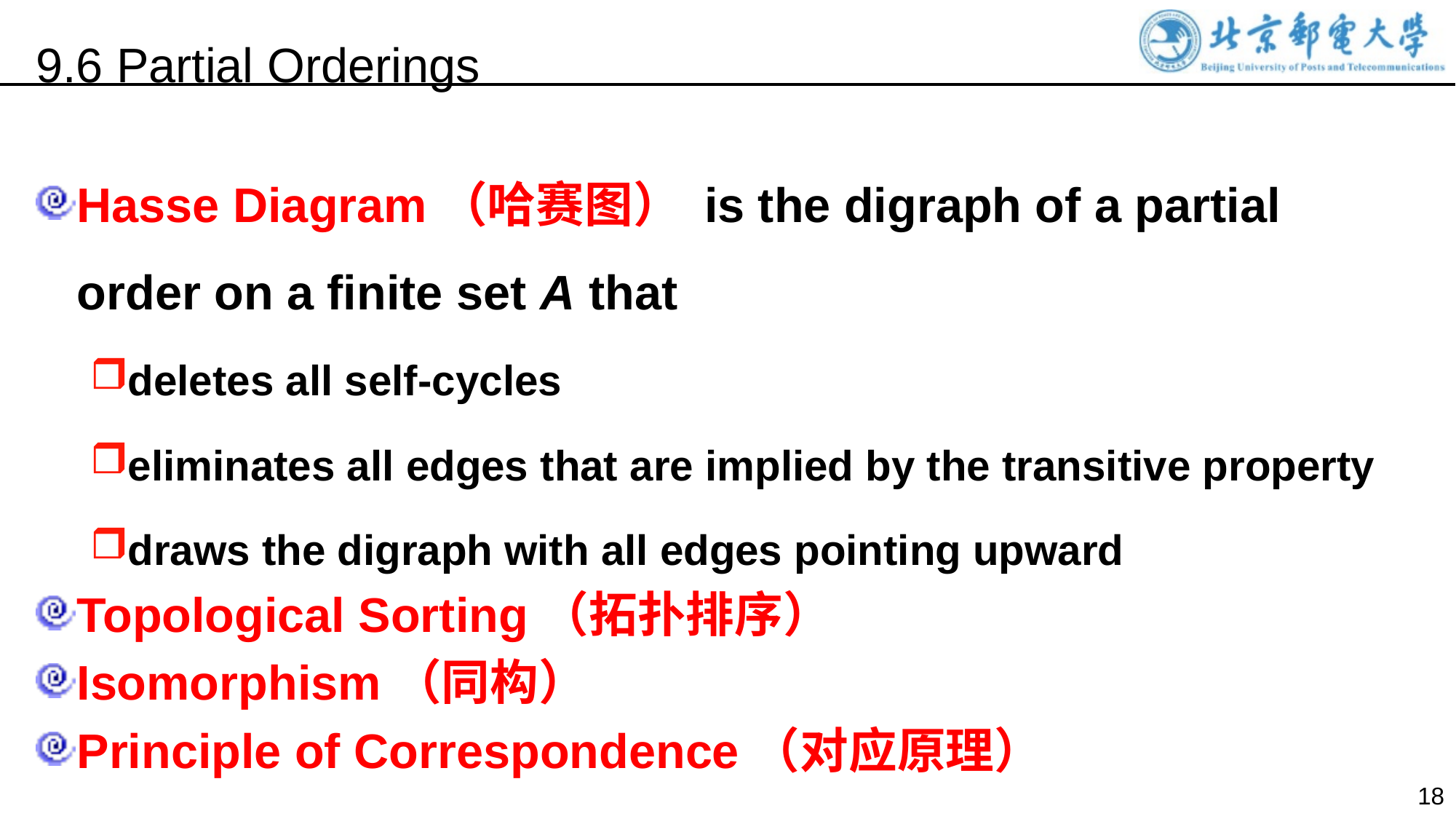

9.6 Partial Orderings
Hasse Diagram（哈赛图） is the digraph of a partial order on a finite set A that
deletes all self-cycles
eliminates all edges that are implied by the transitive property
draws the digraph with all edges pointing upward
Topological Sorting（拓扑排序）
Isomorphism（同构）
Principle of Correspondence（对应原理）